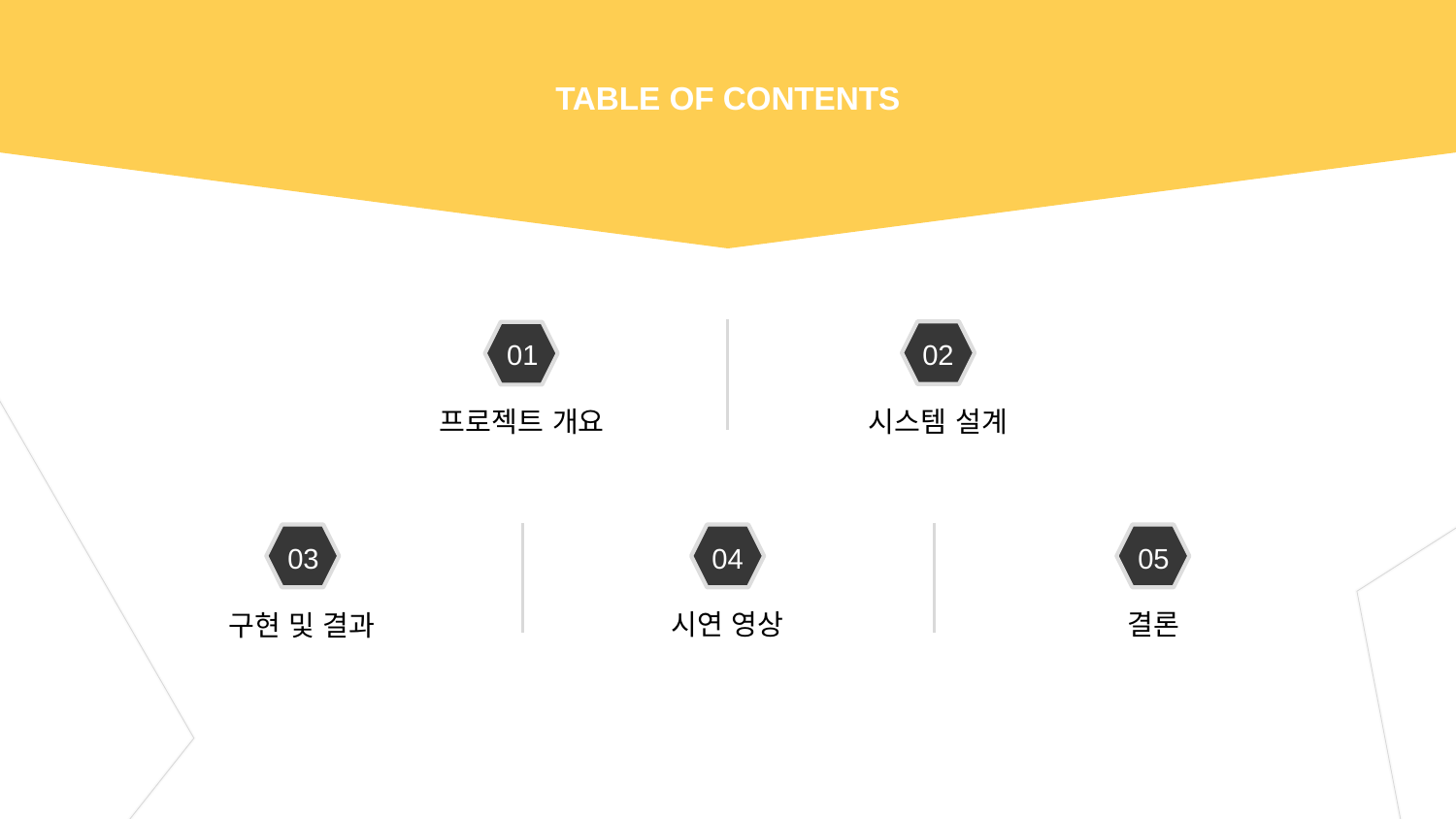

TABLE OF CONTENTS

02
시스템 설계

01
프로젝트 개요

03
구현 및 결과

04
시연 영상

05
결론
05